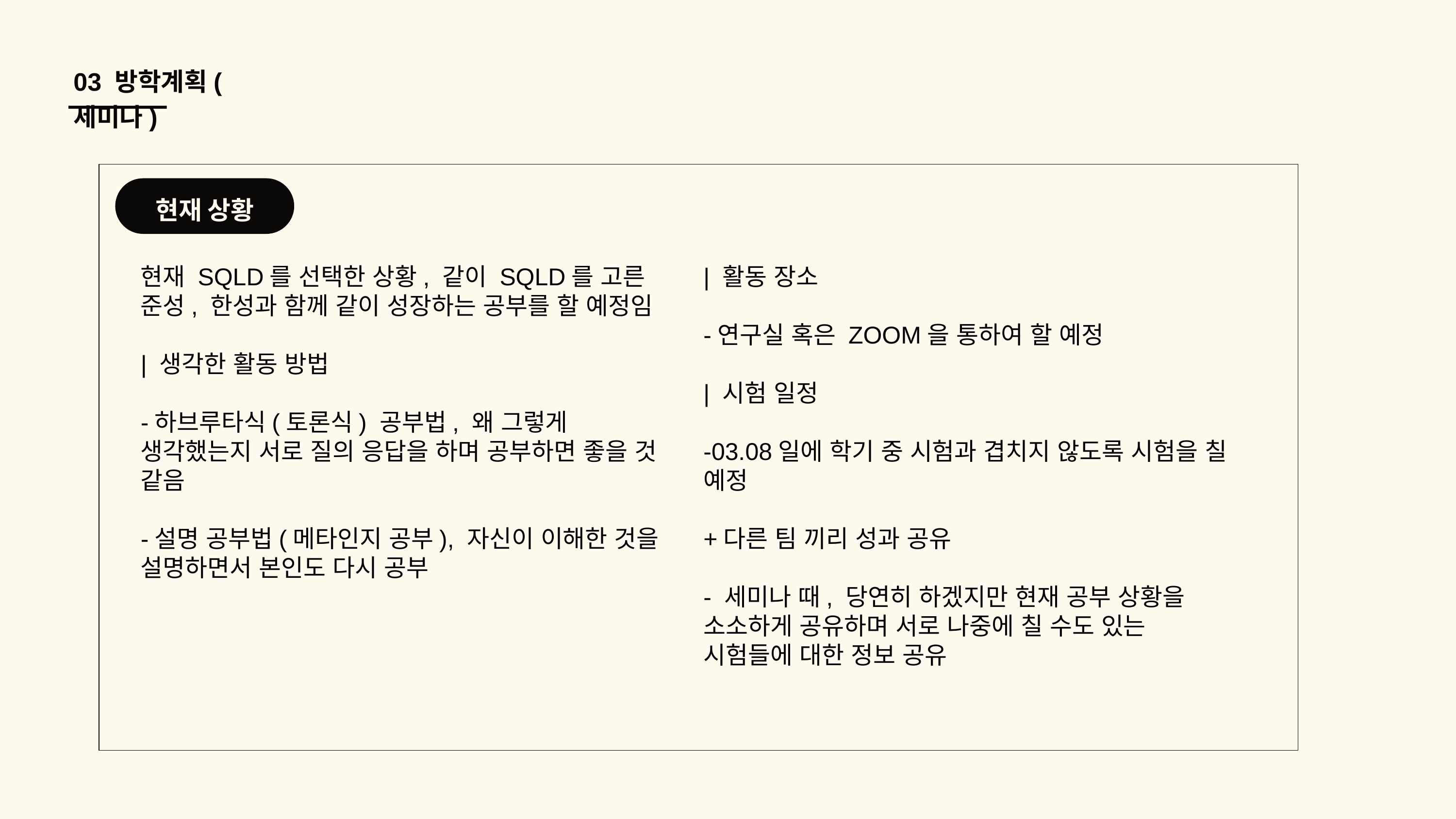

03 방학계획(세미나)

현재 상황
현재 SQLD를 선택한 상황, 같이 SQLD를 고른 준성, 한성과 함께 같이 성장하는 공부를 할 예정임

| 생각한 활동 방법

-하브루타식(토론식) 공부법, 왜 그렇게 생각했는지 서로 질의 응답을 하며 공부하면 좋을 것 같음

-설명 공부법(메타인지 공부), 자신이 이해한 것을 설명하면서 본인도 다시 공부
| 활동 장소

-연구실 혹은 ZOOM을 통하여 할 예정

| 시험 일정

-03.08일에 학기 중 시험과 겹치지 않도록 시험을 칠 예정

+다른 팀 끼리 성과 공유

- 세미나 때, 당연히 하겠지만 현재 공부 상황을 소소하게 공유하며 서로 나중에 칠 수도 있는 시험들에 대한 정보 공유
문제점 분석